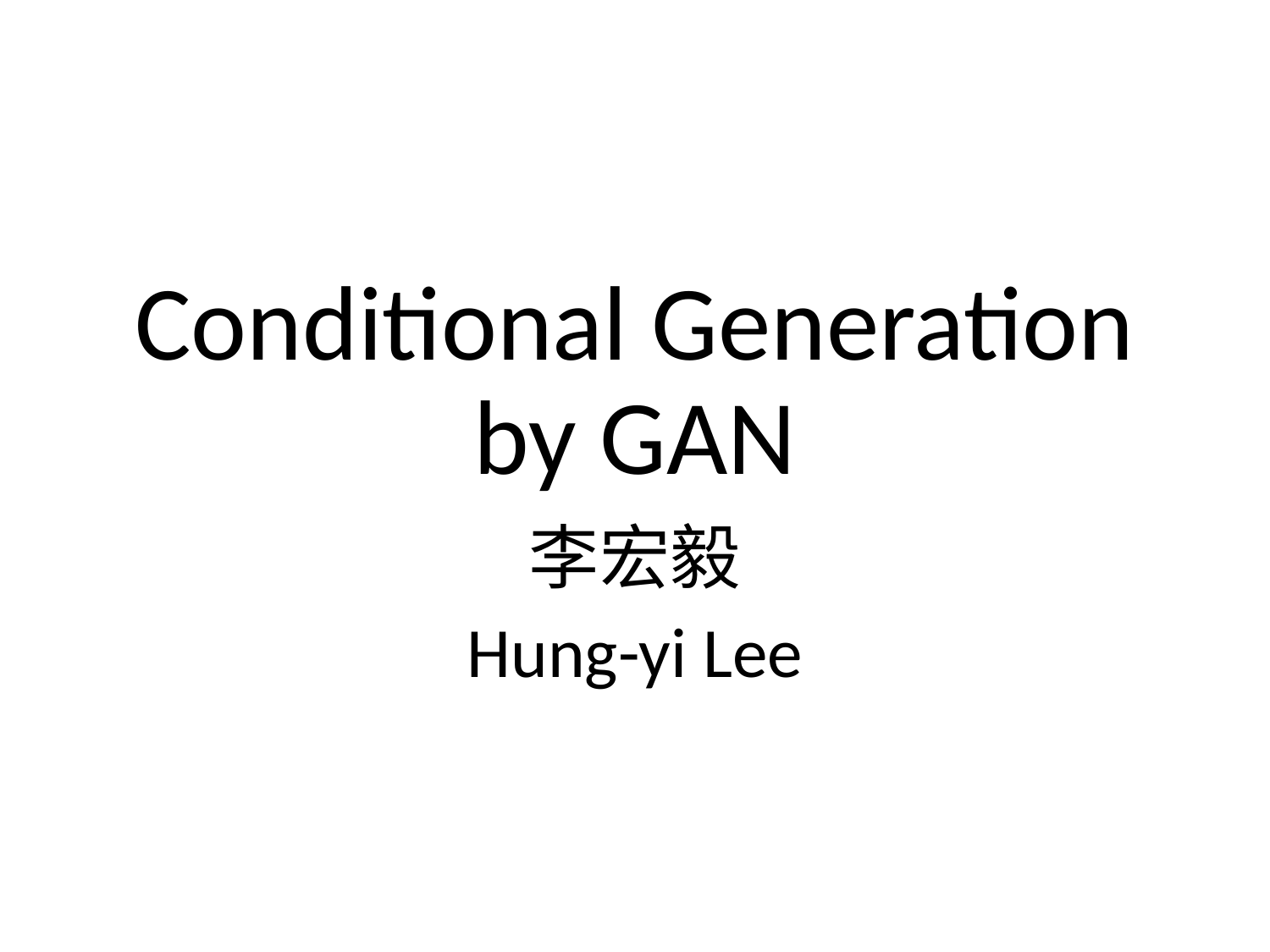

# Conditional Generation by GAN
李宏毅
Hung-yi Lee